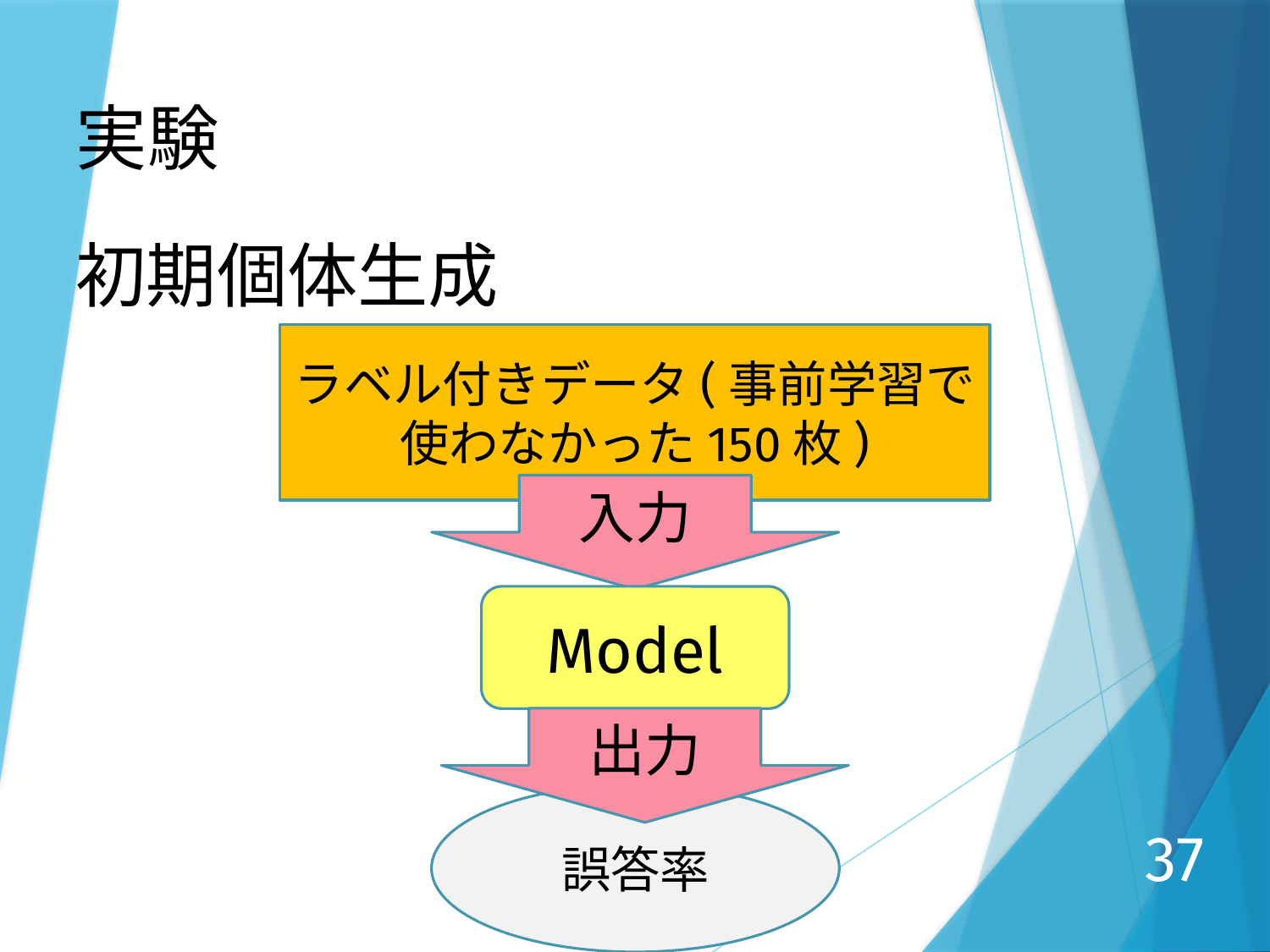

実験
初期個体生成
ラベル付きデータ(事前学習で
使わなかった150枚)
入力
Model
出力
誤答率
37